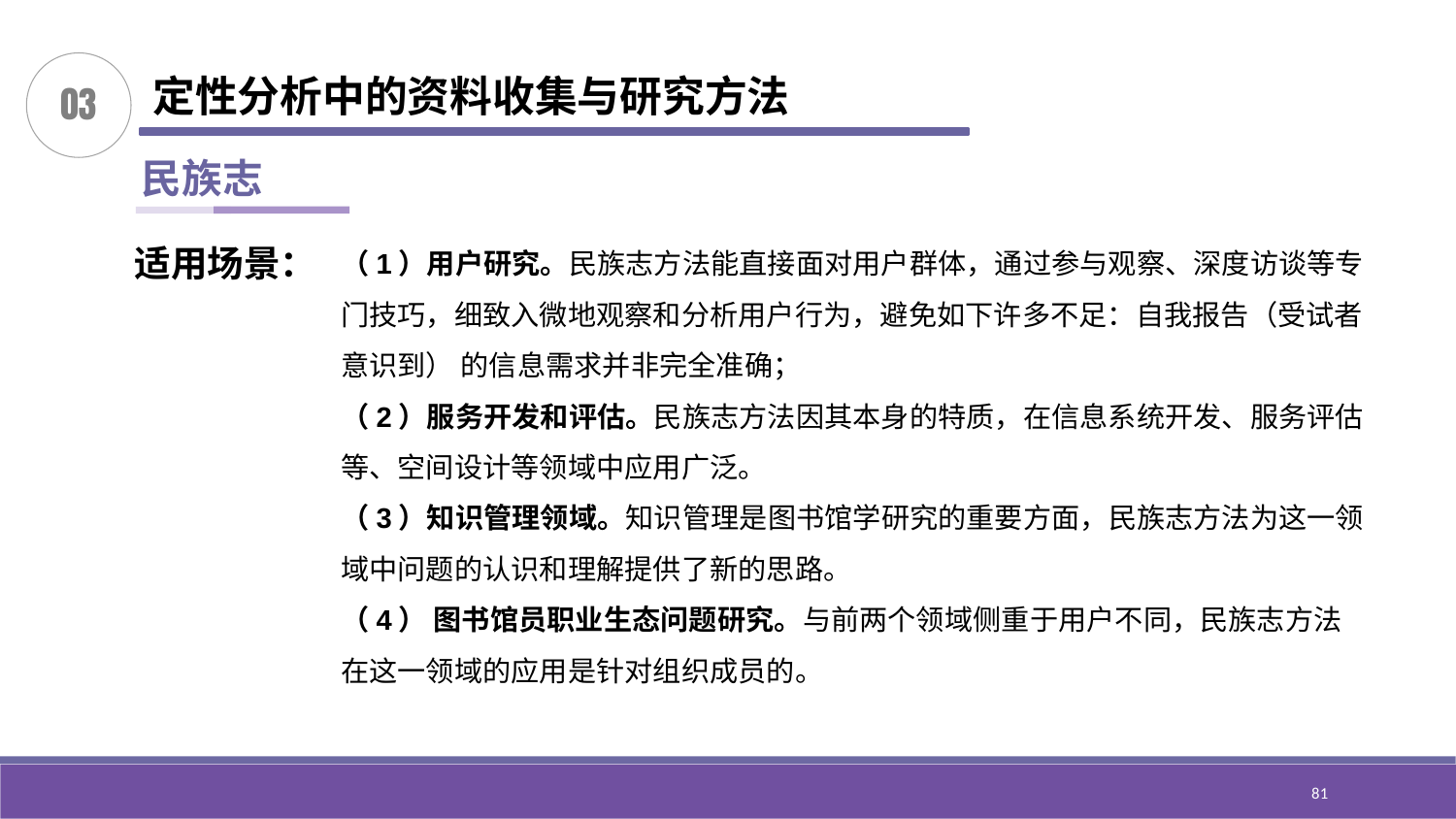

03
定性分析中的资料收集与研究方法

民族志

适用场景：
（1）用户研究。民族志方法能直接面对用户群体，通过参与观察、深度访谈等专门技巧，细致入微地观察和分析用户行为，避免如下许多不足：自我报告（受试者意识到） 的信息需求并非完全准确；
（2）服务开发和评估。民族志方法因其本身的特质，在信息系统开发、服务评估等、空间设计等领域中应用广泛。
（3）知识管理领域。知识管理是图书馆学研究的重要方面，民族志方法为这一领域中问题的认识和理解提供了新的思路。
（4） 图书馆员职业生态问题研究。与前两个领域侧重于用户不同，民族志方法在这一领域的应用是针对组织成员的。
81